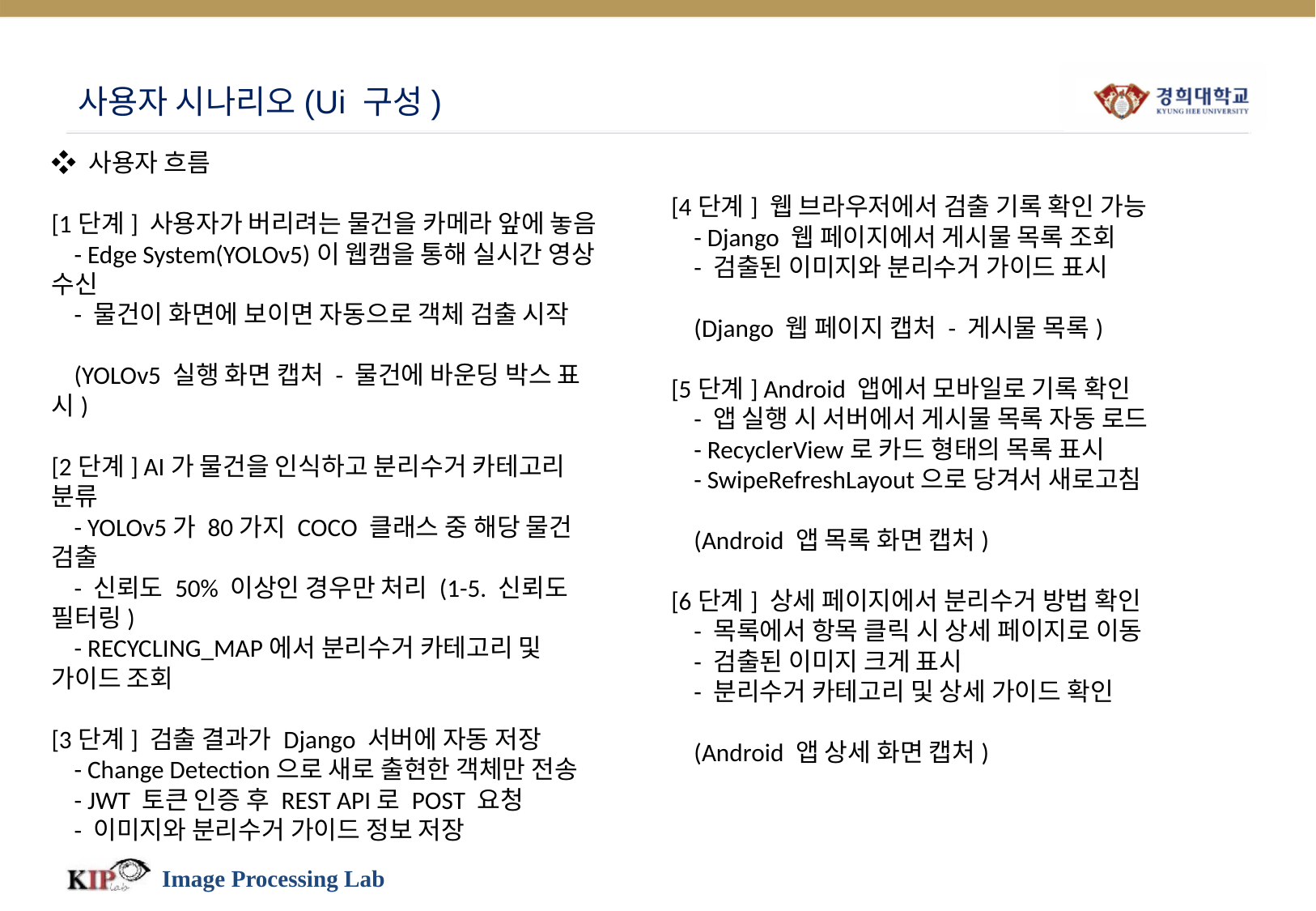

# 사용자 시나리오(Ui 구성)
❖ 사용자 흐름

[1단계] 사용자가 버리려는 물건을 카메라 앞에 놓음
    - Edge System(YOLOv5)이 웹캠을 통해 실시간 영상 수신
    - 물건이 화면에 보이면 자동으로 객체 검출 시작

    (YOLOv5 실행 화면 캡처 - 물건에 바운딩 박스 표시)

[2단계] AI가 물건을 인식하고 분리수거 카테고리 분류
    - YOLOv5가 80가지 COCO 클래스 중 해당 물건 검출
    - 신뢰도 50% 이상인 경우만 처리 (1-5. 신뢰도 필터링)
    - RECYCLING_MAP에서 분리수거 카테고리 및 가이드 조회

[3단계] 검출 결과가 Django 서버에 자동 저장
    - Change Detection으로 새로 출현한 객체만 전송
    - JWT 토큰 인증 후 REST API로 POST 요청
    - 이미지와 분리수거 가이드 정보 저장

[4단계] 웹 브라우저에서 검출 기록 확인 가능
    - Django 웹 페이지에서 게시물 목록 조회
    - 검출된 이미지와 분리수거 가이드 표시

    (Django 웹 페이지 캡처 - 게시물 목록)

[5단계] Android 앱에서 모바일로 기록 확인
    - 앱 실행 시 서버에서 게시물 목록 자동 로드
    - RecyclerView로 카드 형태의 목록 표시
    - SwipeRefreshLayout으로 당겨서 새로고침

    (Android 앱 목록 화면 캡처)

[6단계] 상세 페이지에서 분리수거 방법 확인
    - 목록에서 항목 클릭 시 상세 페이지로 이동
    - 검출된 이미지 크게 표시
    - 분리수거 카테고리 및 상세 가이드 확인

    (Android 앱 상세 화면 캡처)
Image Processing Lab